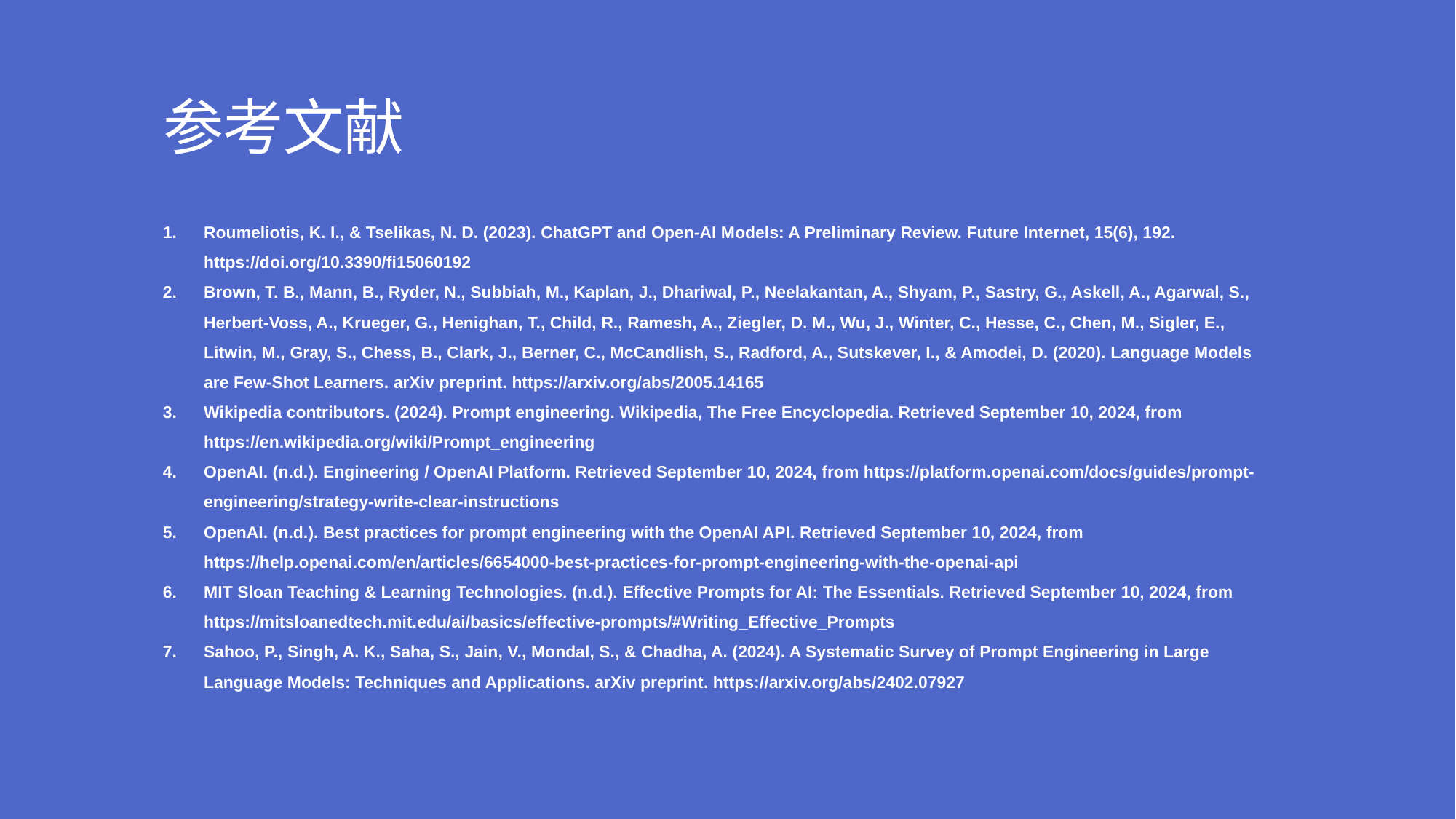

参考文献
Roumeliotis, K. I., & Tselikas, N. D. (2023). ChatGPT and Open-AI Models: A Preliminary Review. Future Internet, 15(6), 192. https://doi.org/10.3390/fi15060192
Brown, T. B., Mann, B., Ryder, N., Subbiah, M., Kaplan, J., Dhariwal, P., Neelakantan, A., Shyam, P., Sastry, G., Askell, A., Agarwal, S., Herbert-Voss, A., Krueger, G., Henighan, T., Child, R., Ramesh, A., Ziegler, D. M., Wu, J., Winter, C., Hesse, C., Chen, M., Sigler, E., Litwin, M., Gray, S., Chess, B., Clark, J., Berner, C., McCandlish, S., Radford, A., Sutskever, I., & Amodei, D. (2020). Language Models are Few-Shot Learners. arXiv preprint. https://arxiv.org/abs/2005.14165
Wikipedia contributors. (2024). Prompt engineering. Wikipedia, The Free Encyclopedia. Retrieved September 10, 2024, from https://en.wikipedia.org/wiki/Prompt_engineering
OpenAI. (n.d.). Engineering / OpenAI Platform. Retrieved September 10, 2024, from https://platform.openai.com/docs/guides/prompt-engineering/strategy-write-clear-instructions
OpenAI. (n.d.). Best practices for prompt engineering with the OpenAI API. Retrieved September 10, 2024, from https://help.openai.com/en/articles/6654000-best-practices-for-prompt-engineering-with-the-openai-api
MIT Sloan Teaching & Learning Technologies. (n.d.). Effective Prompts for AI: The Essentials. Retrieved September 10, 2024, from https://mitsloanedtech.mit.edu/ai/basics/effective-prompts/#Writing_Effective_Prompts
Sahoo, P., Singh, A. K., Saha, S., Jain, V., Mondal, S., & Chadha, A. (2024). A Systematic Survey of Prompt Engineering in Large Language Models: Techniques and Applications. arXiv preprint. https://arxiv.org/abs/2402.07927